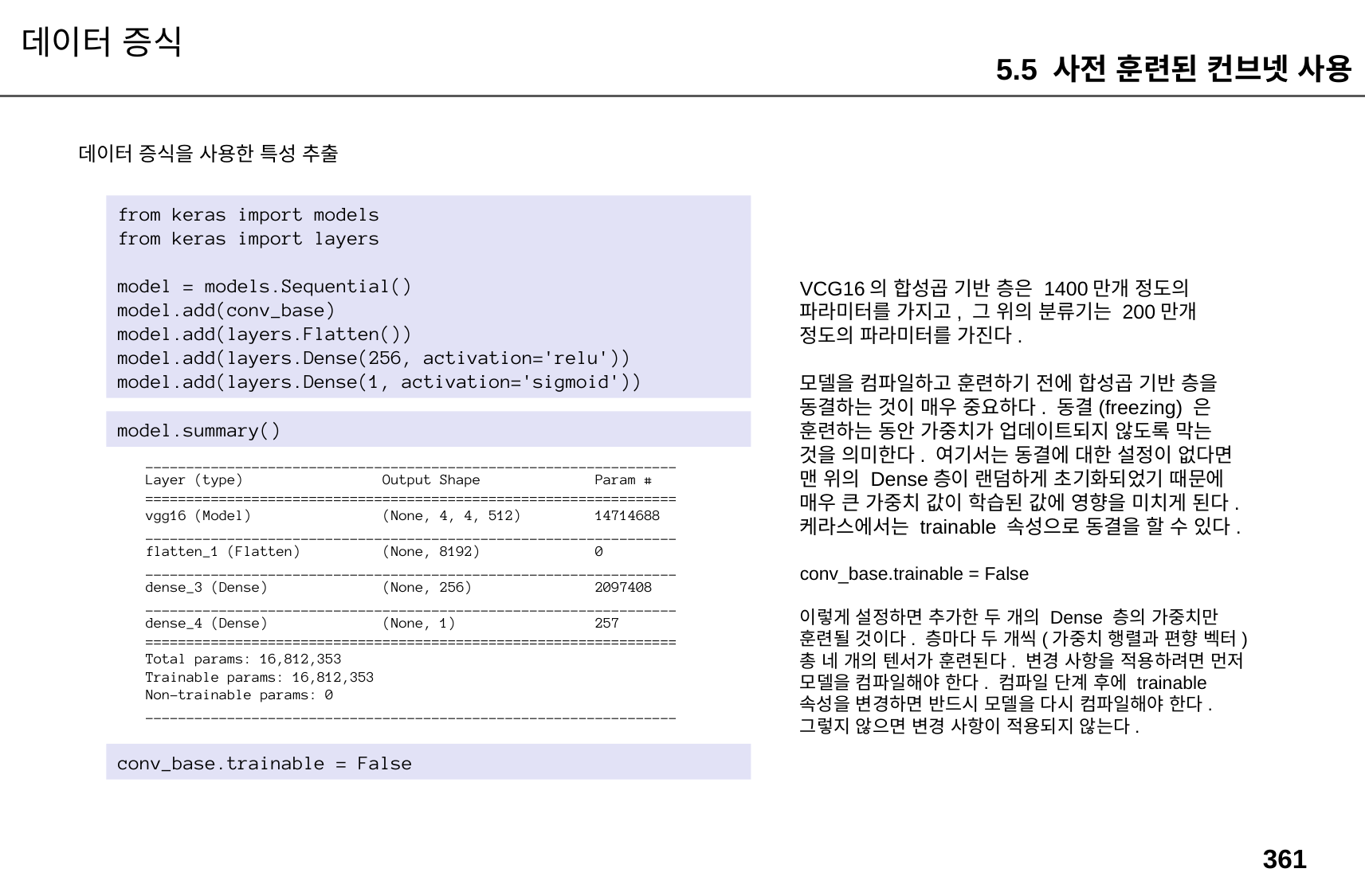

데이터 증식
5.5 사전 훈련된 컨브넷 사용
데이터 증식을 사용한 특성 추출
from keras import models
from keras import layers

model = models.Sequential()
model.add(conv_base)
model.add(layers.Flatten())
model.add(layers.Dense(256, activation='relu'))
model.add(layers.Dense(1, activation='sigmoid'))

VCG16의 합성곱 기반 층은 1400만개 정도의 파라미터를 가지고, 그 위의 분류기는 200만개 정도의 파라미터를 가진다.

모델을 컴파일하고 훈련하기 전에 합성곱 기반 층을 동결하는 것이 매우 중요하다. 동결(freezing) 은 훈련하는 동안 가중치가 업데이트되지 않도록 막는 것을 의미한다. 여기서는 동결에 대한 설정이 없다면 맨 위의 Dense층이 랜덤하게 초기화되었기 때문에 매우 큰 가중치 값이 학습된 값에 영향을 미치게 된다. 케라스에서는 trainable 속성으로 동결을 할 수 있다.

conv_base.trainable = False

이렇게 설정하면 추가한 두 개의 Dense 층의 가중치만 훈련될 것이다. 층마다 두 개씩(가중치 행렬과 편향 벡터) 총 네 개의 텐서가 훈련된다. 변경 사항을 적용하려면 먼저 모델을 컴파일해야 한다. 컴파일 단계 후에 trainable 속성을 변경하면 반드시 모델을 다시 컴파일해야 한다. 그렇지 않으면 변경 사항이 적용되지 않는다.
model.summary()

_________________________________________________________________
Layer (type)                 Output Shape              Param #
=================================================================
vgg16 (Model)                (None, 4, 4, 512)         14714688
_________________________________________________________________
flatten_1 (Flatten)          (None, 8192)              0
_________________________________________________________________
dense_3 (Dense)              (None, 256)               2097408
_________________________________________________________________
dense_4 (Dense)              (None, 1)                 257
=================================================================
Total params: 16,812,353
Trainable params: 16,812,353
Non-trainable params: 0
_________________________________________________________________
conv_base.trainable = False